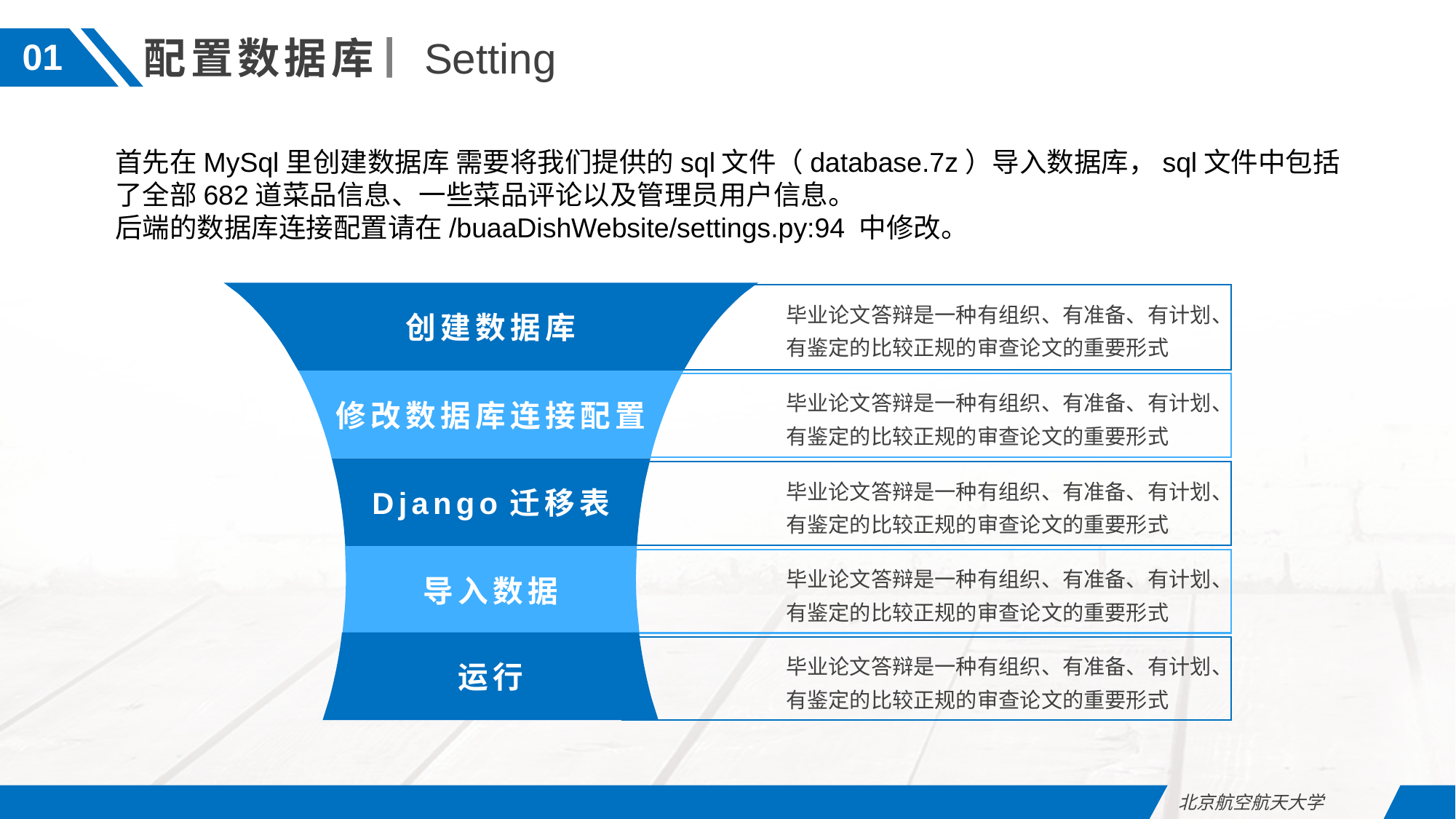

配置数据库
Setting

01

首先在MySql里创建数据库 需要将我们提供的sql文件（database.7z）导入数据库，sql文件中包括了全部682道菜品信息、一些菜品评论以及管理员用户信息。
后端的数据库连接配置请在/buaaDishWebsite/settings.py:94 中修改。
创建数据库
毕业论文答辩是一种有组织、有准备、有计划、有鉴定的比较正规的审查论文的重要形式
修改数据库连接配置
毕业论文答辩是一种有组织、有准备、有计划、有鉴定的比较正规的审查论文的重要形式
Django迁移表
毕业论文答辩是一种有组织、有准备、有计划、有鉴定的比较正规的审查论文的重要形式
导入数据
毕业论文答辩是一种有组织、有准备、有计划、有鉴定的比较正规的审查论文的重要形式
运行
毕业论文答辩是一种有组织、有准备、有计划、有鉴定的比较正规的审查论文的重要形式

北京航空航天大学